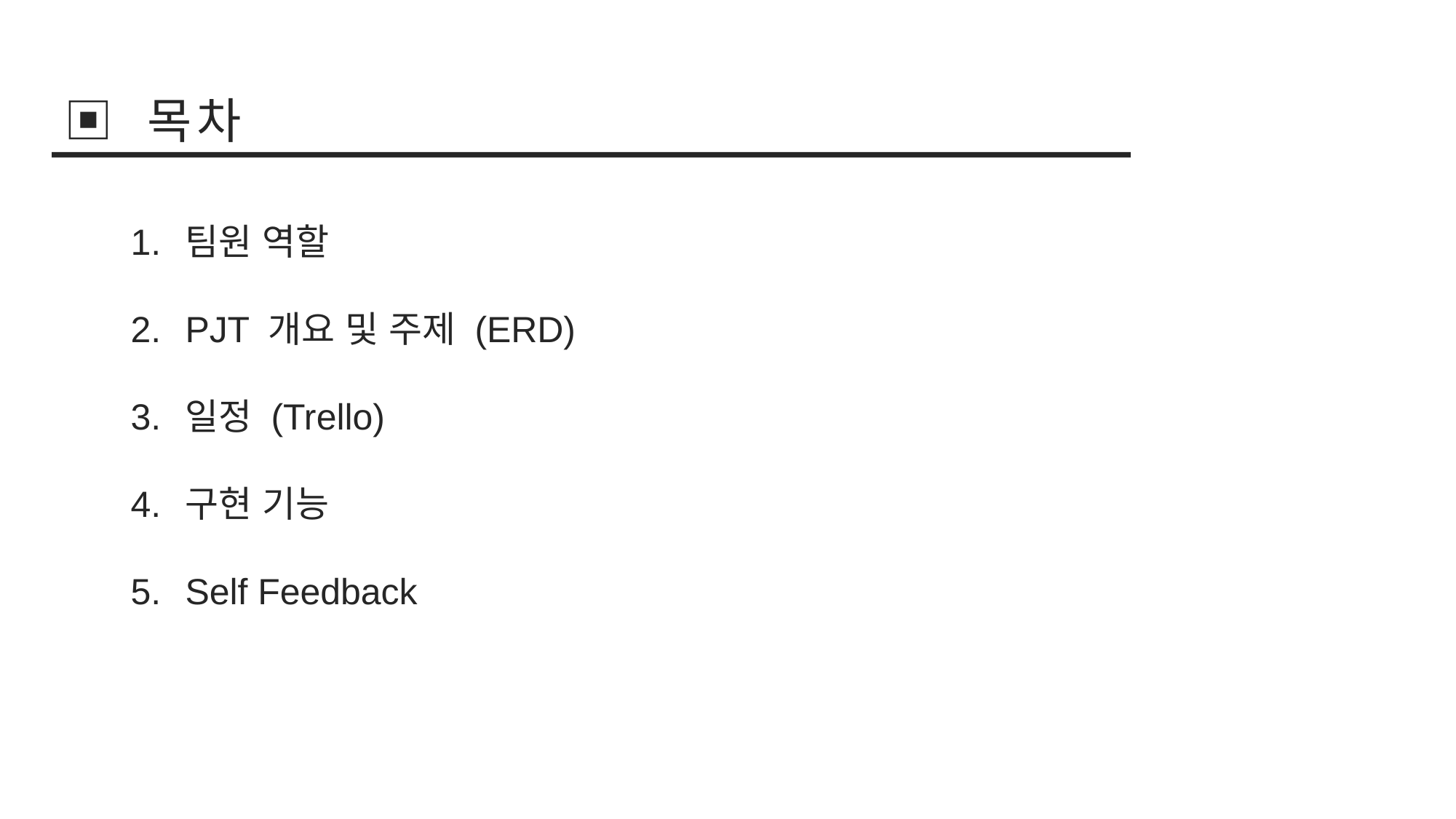

▣ 목차

팀원 역할

PJT 개요 및 주제 (ERD)

일정 (Trello)

구현 기능

Self Feedback